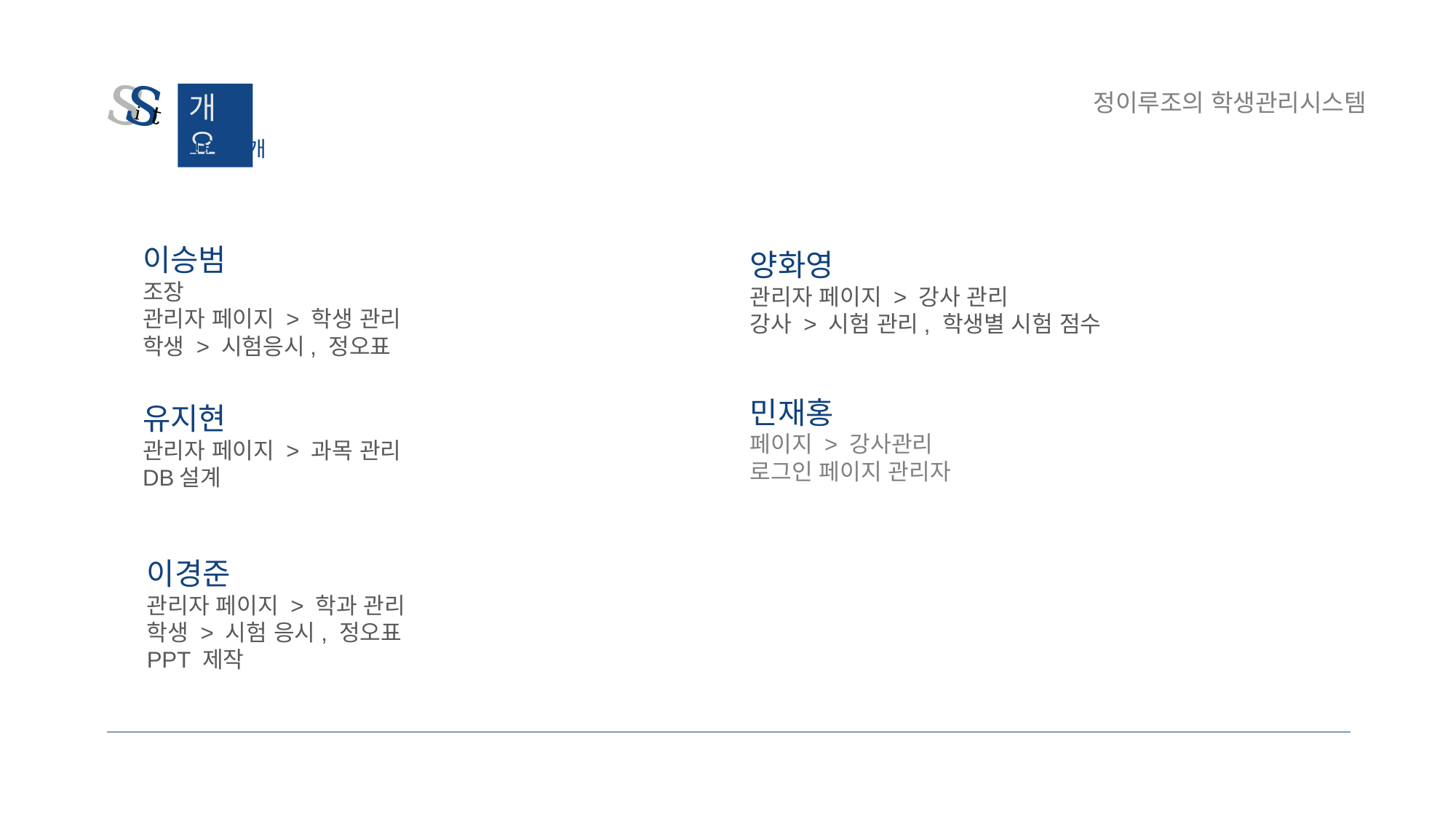

s
s
i
t
정이루조의 학생관리시스템
개요
팀원 소개
이승범
조장
관리자 페이지 > 학생 관리
학생 > 시험응시, 정오표

양화영
관리자 페이지 > 강사 관리
강사 > 시험 관리, 학생별 시험 점수
민재홍
페이지 > 강사관리
로그인 페이지 관리자
유지현
관리자 페이지 > 과목 관리
DB설계
이경준
관리자 페이지 > 학과 관리
학생 > 시험 응시, 정오표
PPT 제작